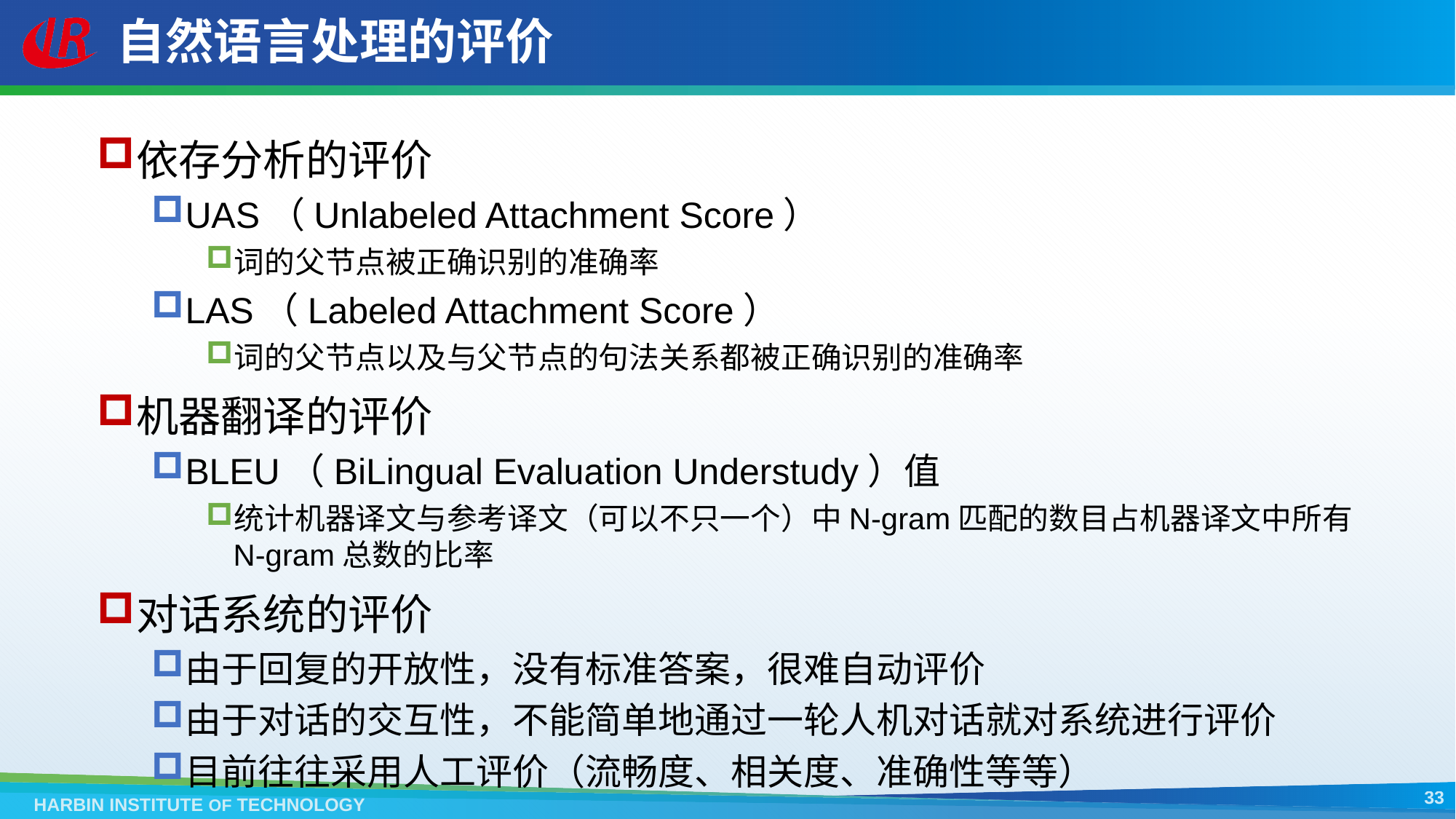

# 自然语言处理的评价
依存分析的评价
UAS（Unlabeled Attachment Score）
词的父节点被正确识别的准确率
LAS（Labeled Attachment Score）
词的父节点以及与父节点的句法关系都被正确识别的准确率
机器翻译的评价
BLEU（BiLingual Evaluation Understudy）值
统计机器译文与参考译文（可以不只一个）中N-gram匹配的数目占机器译文中所有N-gram总数的比率
对话系统的评价
由于回复的开放性，没有标准答案，很难自动评价
由于对话的交互性，不能简单地通过一轮人机对话就对系统进行评价
目前往往采用人工评价（流畅度、相关度、准确性等等）
33
HARBIN INSTITUTE OF TECHNOLOGY